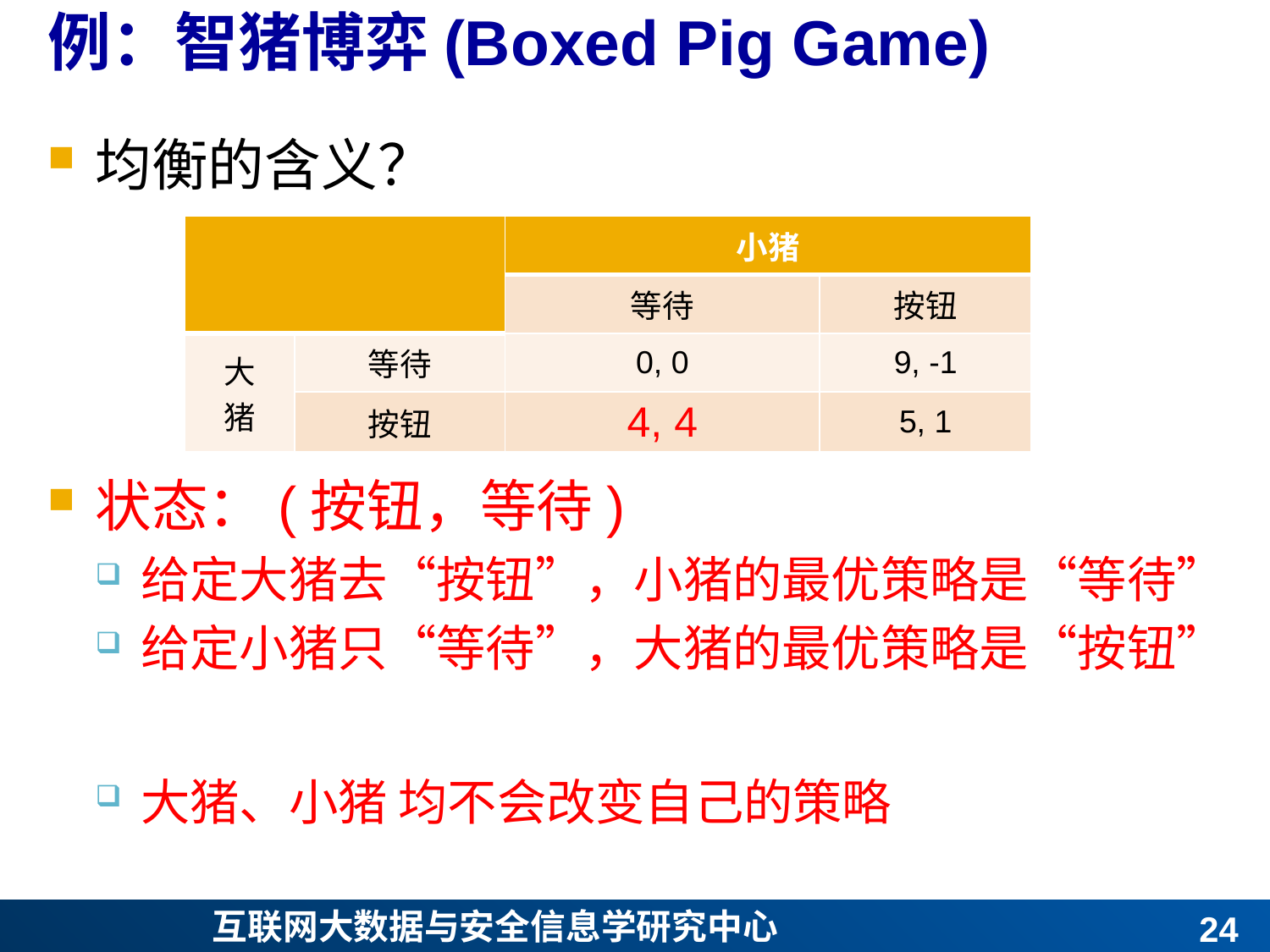

# 例：智猪博弈(Boxed Pig Game)
均衡的含义？

状态：(按钮，等待)
给定大猪去“按钮”，小猪的最优策略是“等待”
给定小猪只“等待”，大猪的最优策略是“按钮”

大猪、小猪 均不会改变自己的策略
|  |  | 小猪 |  |
| --- | --- | --- | --- |
|  |  | 等待 | 按钮 |
| 大 猪 | 等待 | 0, 0 | 9, -1 |
|  | 按钮 | 4, 4 | 5, 1 |
24